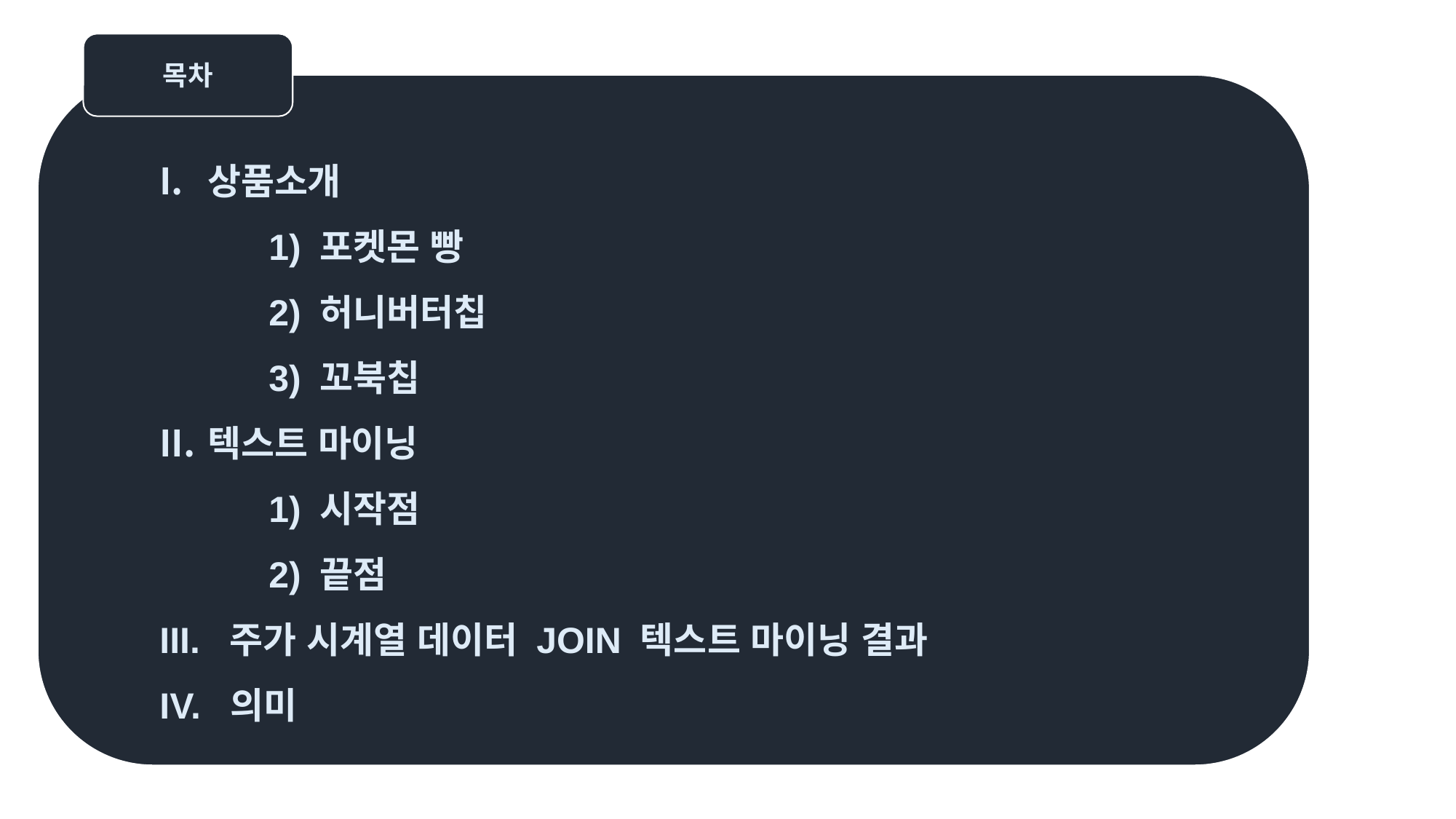

목차

상품소개
	1) 포켓몬 빵
	2) 허니버터칩
	3) 꼬북칩
텍스트 마이닝
	1) 시작점
	2) 끝점
III.  주가 시계열 데이터 JOIN 텍스트 마이닝 결과
IV.  의미